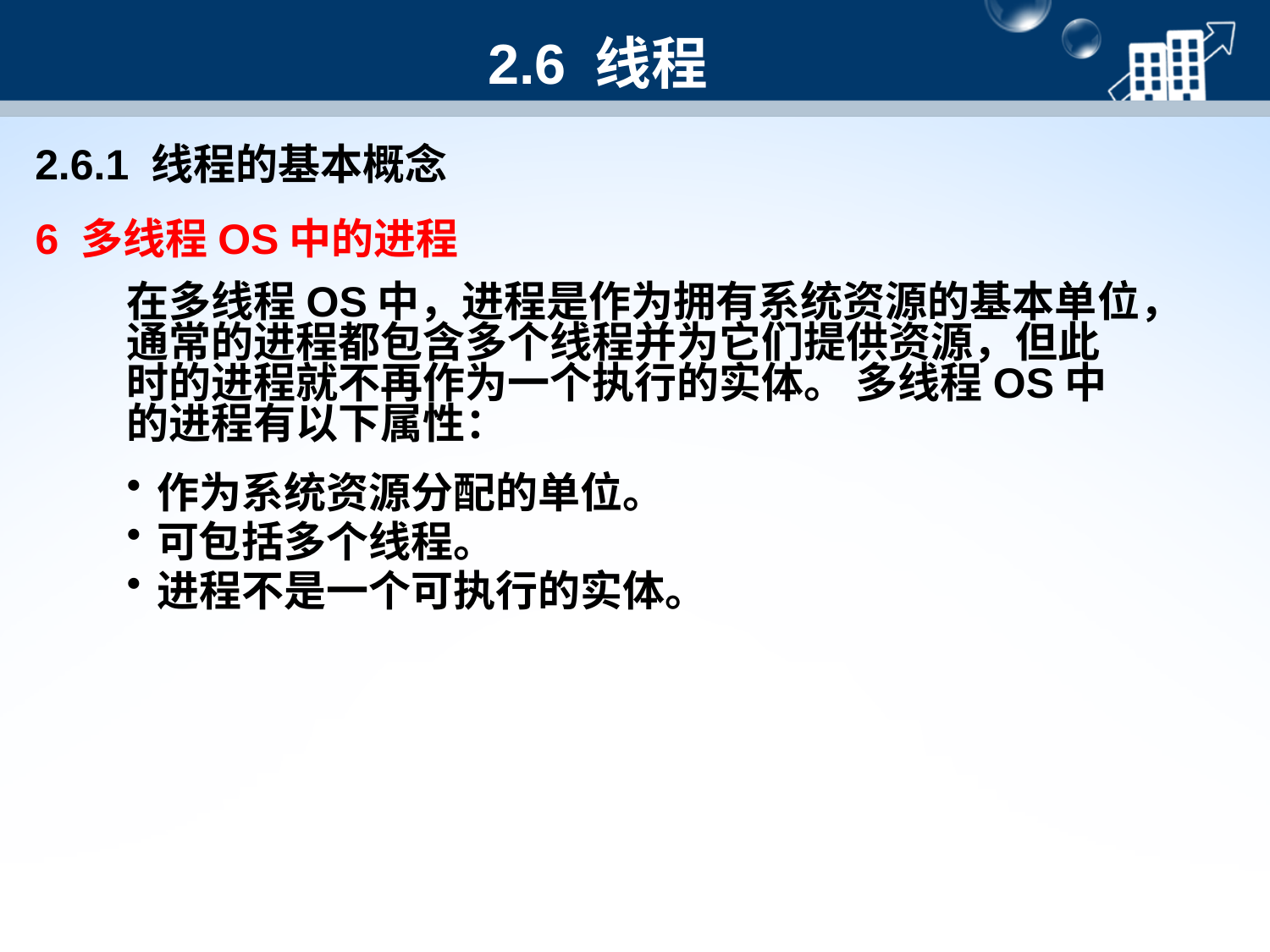

2.6 线程
2.6.1 线程的基本概念
6 多线程OS中的进程
在多线程OS中，进程是作为拥有系统资源的基本单位，通常的进程都包含多个线程并为它们提供资源，但此时的进程就不再作为一个执行的实体。 多线程OS中的进程有以下属性：

作为系统资源分配的单位。
可包括多个线程。
进程不是一个可执行的实体。